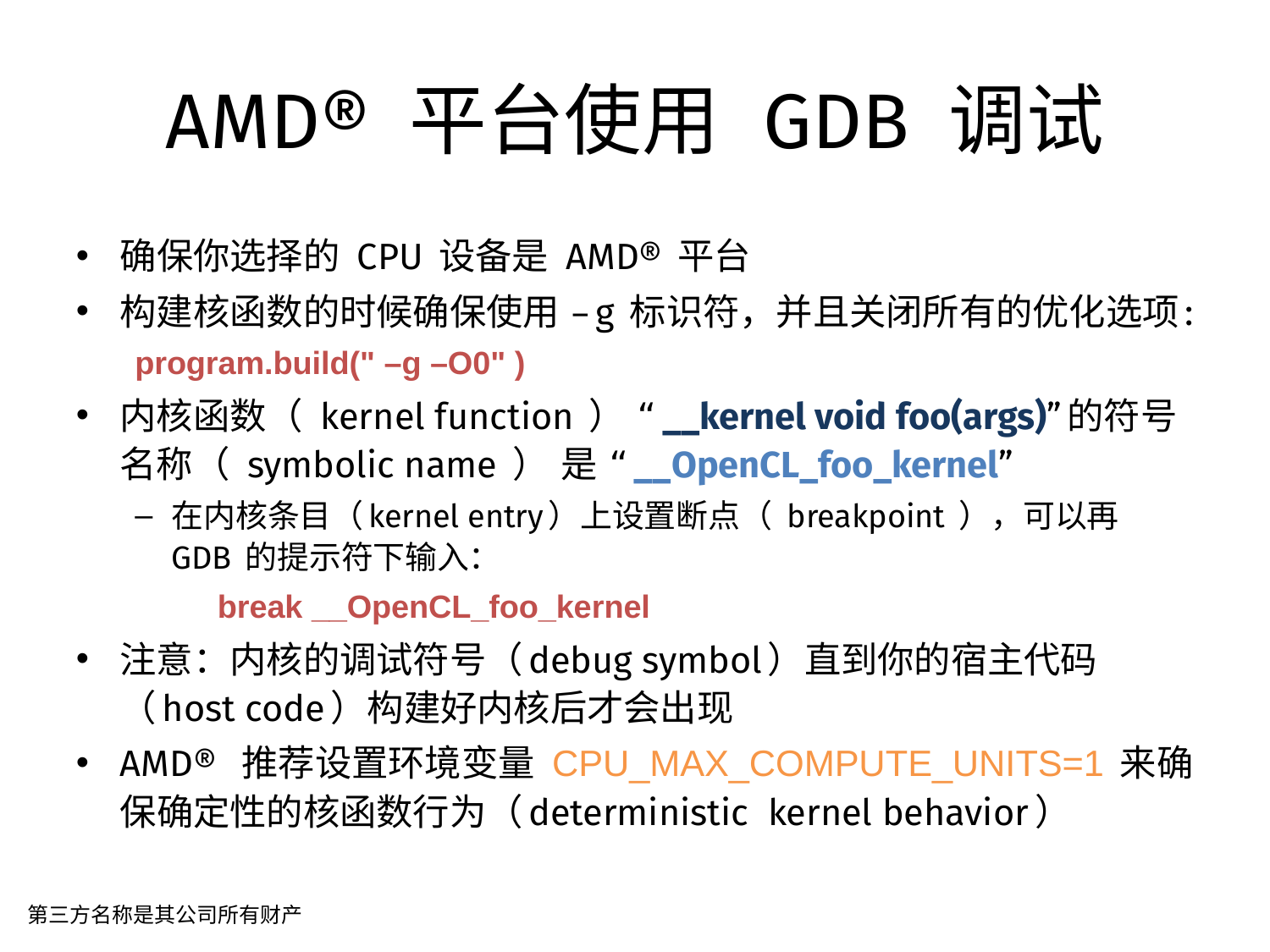

AMD® 平台使用 GDB 调试
确保你选择的 CPU 设备是 AMD® 平台
构建核函数的时候确保使用 –g 标识符，并且关闭所有的优化选项:
program.build(" –g –O0" )
内核函数（ kernel function ） “__kernel void foo(args)”的符号名称（ symbolic name ） 是 “__OpenCL_foo_kernel”
在内核条目（kernel entry）上设置断点（ breakpoint ），可以再 GDB 的提示符下输入：
		break __OpenCL_foo_kernel
注意：内核的调试符号（debug symbol）直到你的宿主代码（host code）构建好内核后才会出现
AMD®  推荐设置环境变量 CPU_MAX_COMPUTE_UNITS=1 来确保确定性的核函数行为（deterministic  kernel behavior）
第三方名称是其公司所有财产